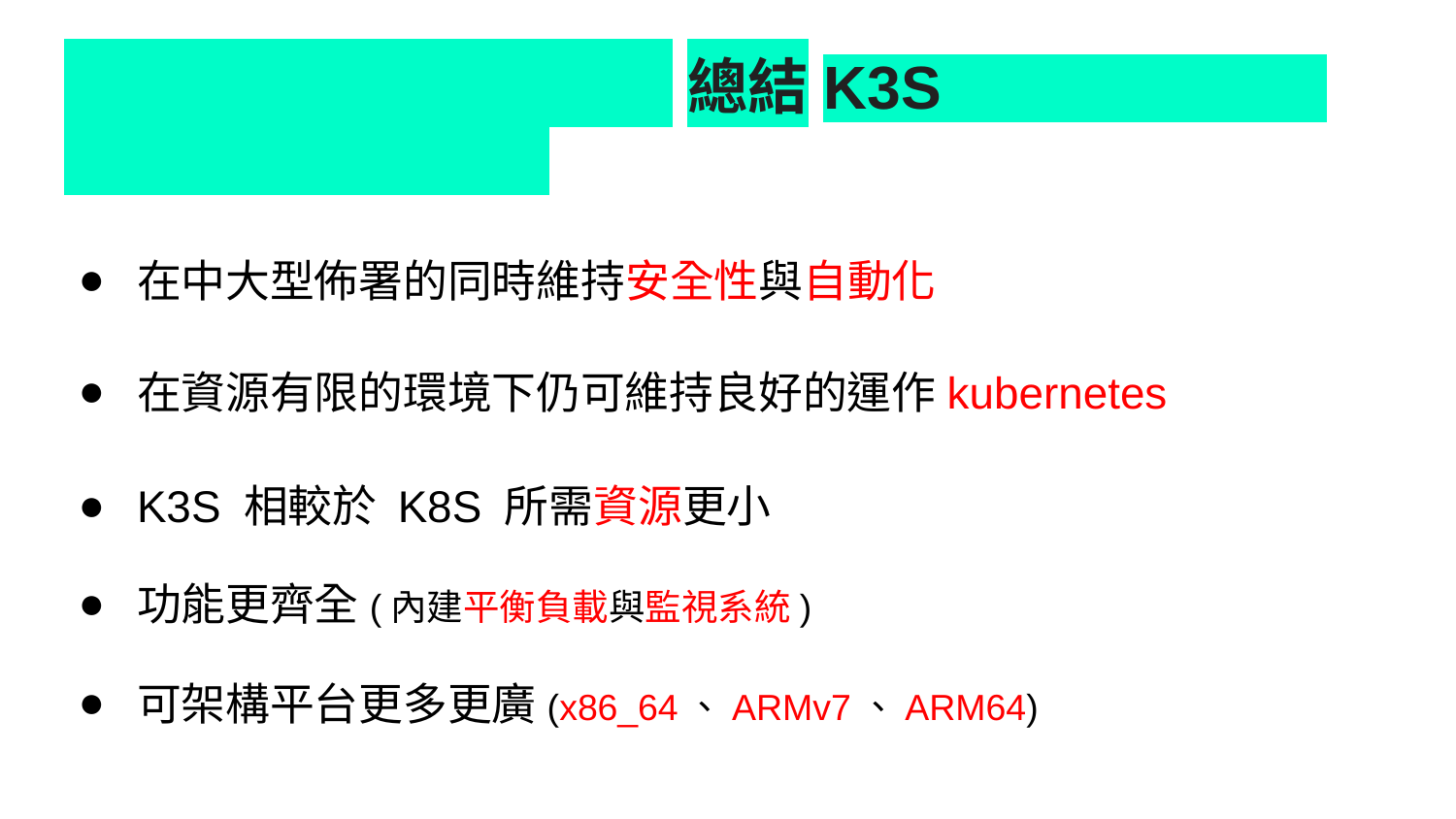

# 總結K3S                                                    .
在中大型佈署的同時維持安全性與自動化

在資源有限的環境下仍可維持良好的運作kubernetes
K3S 相較於 K8S 所需資源更小
功能更齊全(內建平衡負載與監視系統)
可架構平台更多更廣(x86_64、ARMv7、ARM64)